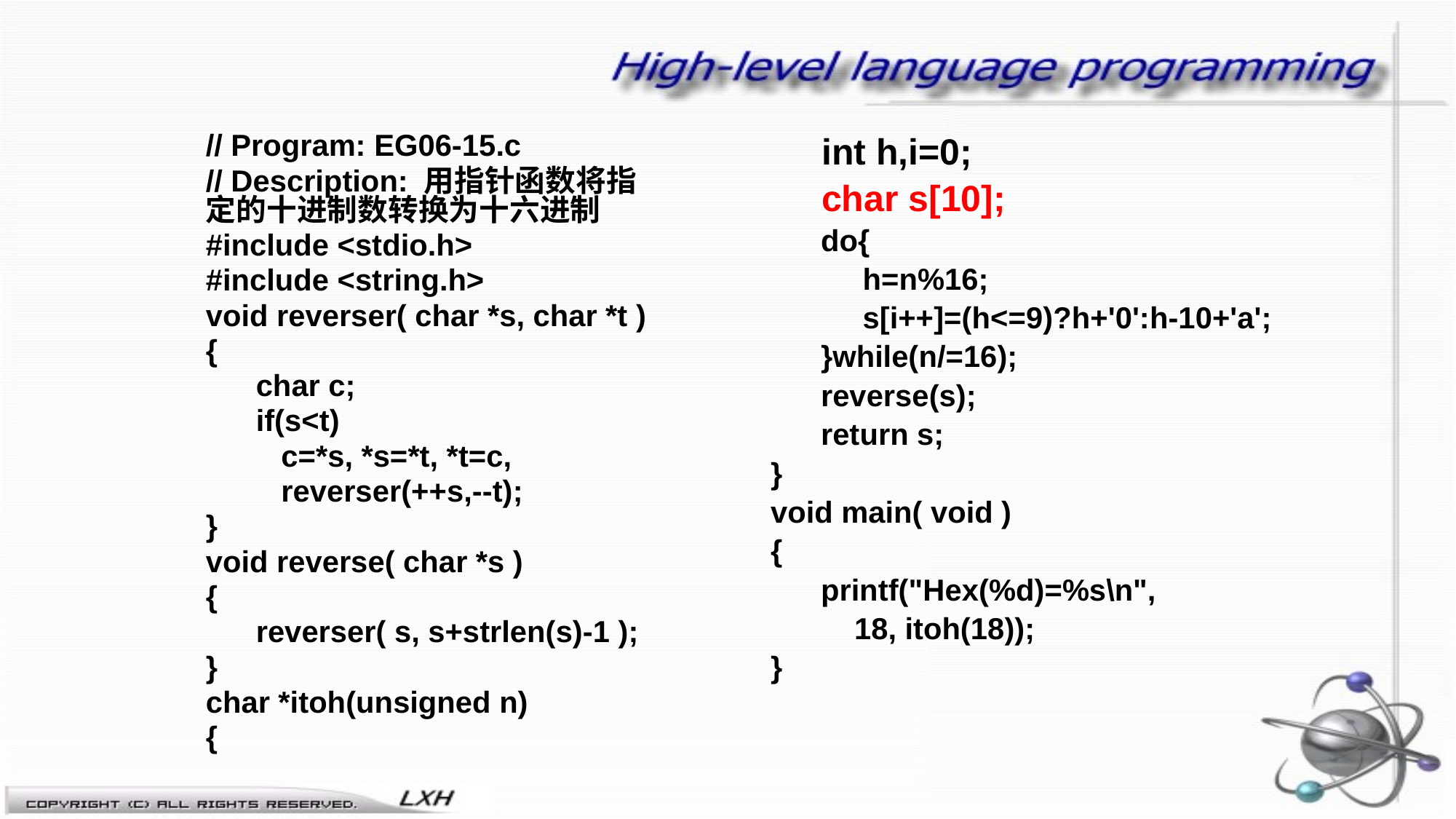

// Program: EG06-15.c
// Description: 用指针函数将指定的十进制数转换为十六进制
#include <stdio.h>
#include <string.h>
void reverser( char *s, char *t )
{
      char c;
      if(s<t)
         c=*s, *s=*t, *t=c,
         reverser(++s,--t);
}
void reverse( char *s )
{
      reverser( s, s+strlen(s)-1 );
}
char *itoh(unsigned n)
{

     int h,i=0;
     char s[10];
      do{
           h=n%16;
           s[i++]=(h<=9)?h+'0':h-10+'a';
      }while(n/=16);
      reverse(s);
      return s;
}
void main( void )
{
      printf("Hex(%d)=%s\n",
          18, itoh(18));
}